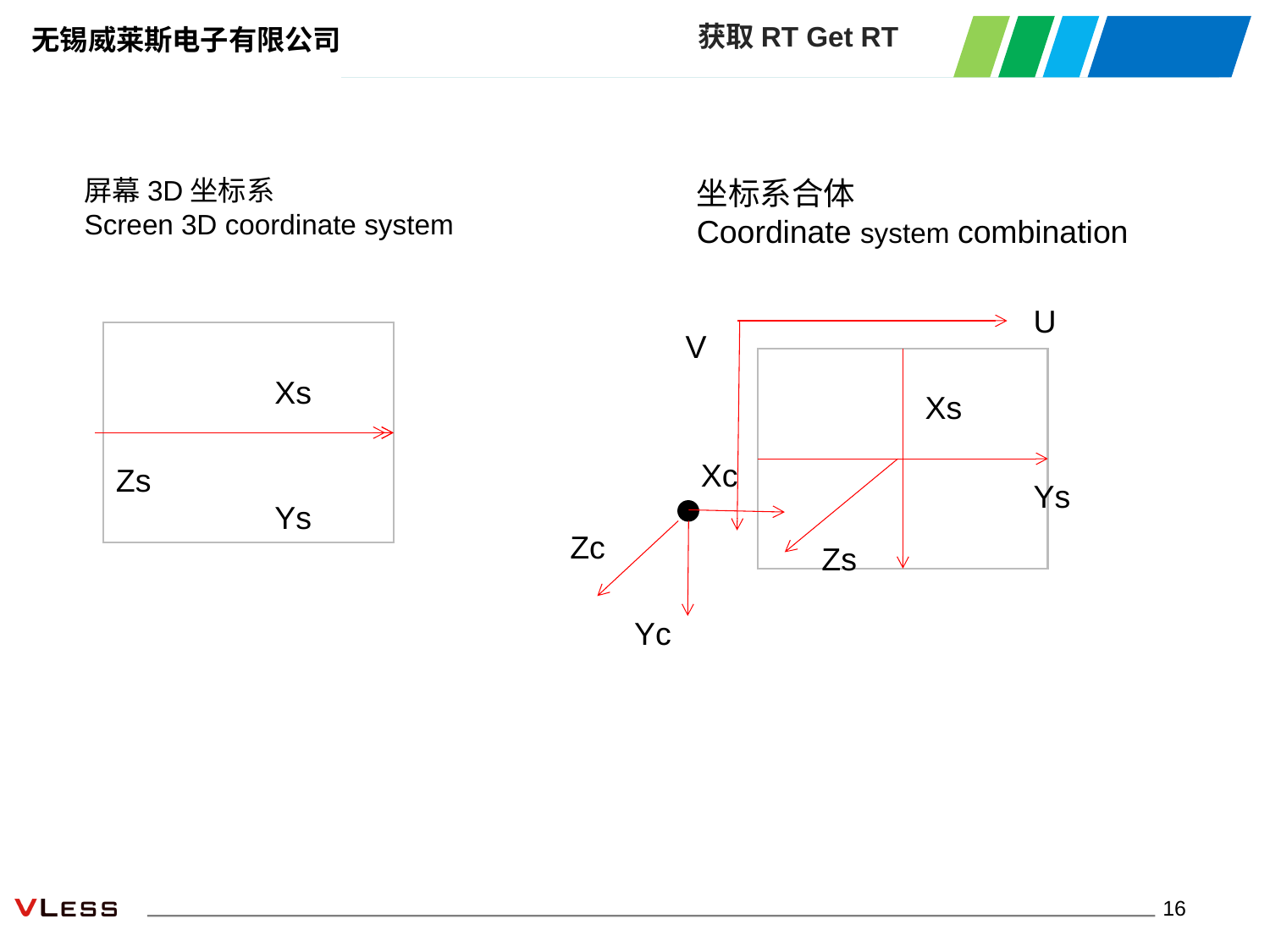

获取RT Get RT
屏幕3D坐标系
Screen 3D coordinate system

坐标系合体
Coordinate system combination

U
V

Xs
Xc
Ys

Zc
Zs
Yc

Xs
Zs
Ys